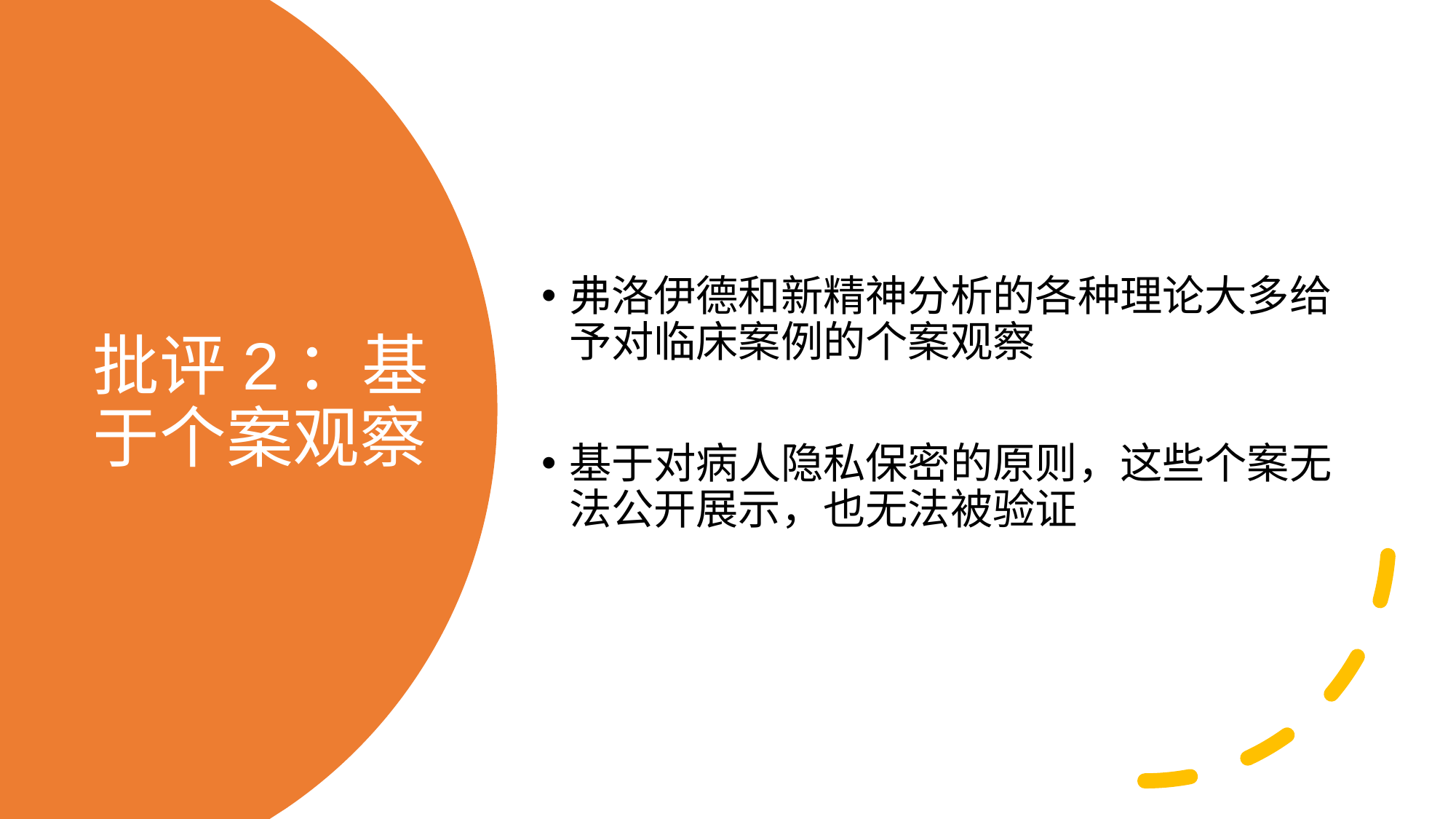

弗洛伊德和新精神分析的各种理论大多给予对临床案例的个案观察

基于对病人隐私保密的原则，这些个案无法公开展示，也无法被验证
# 批评2：基于个案观察